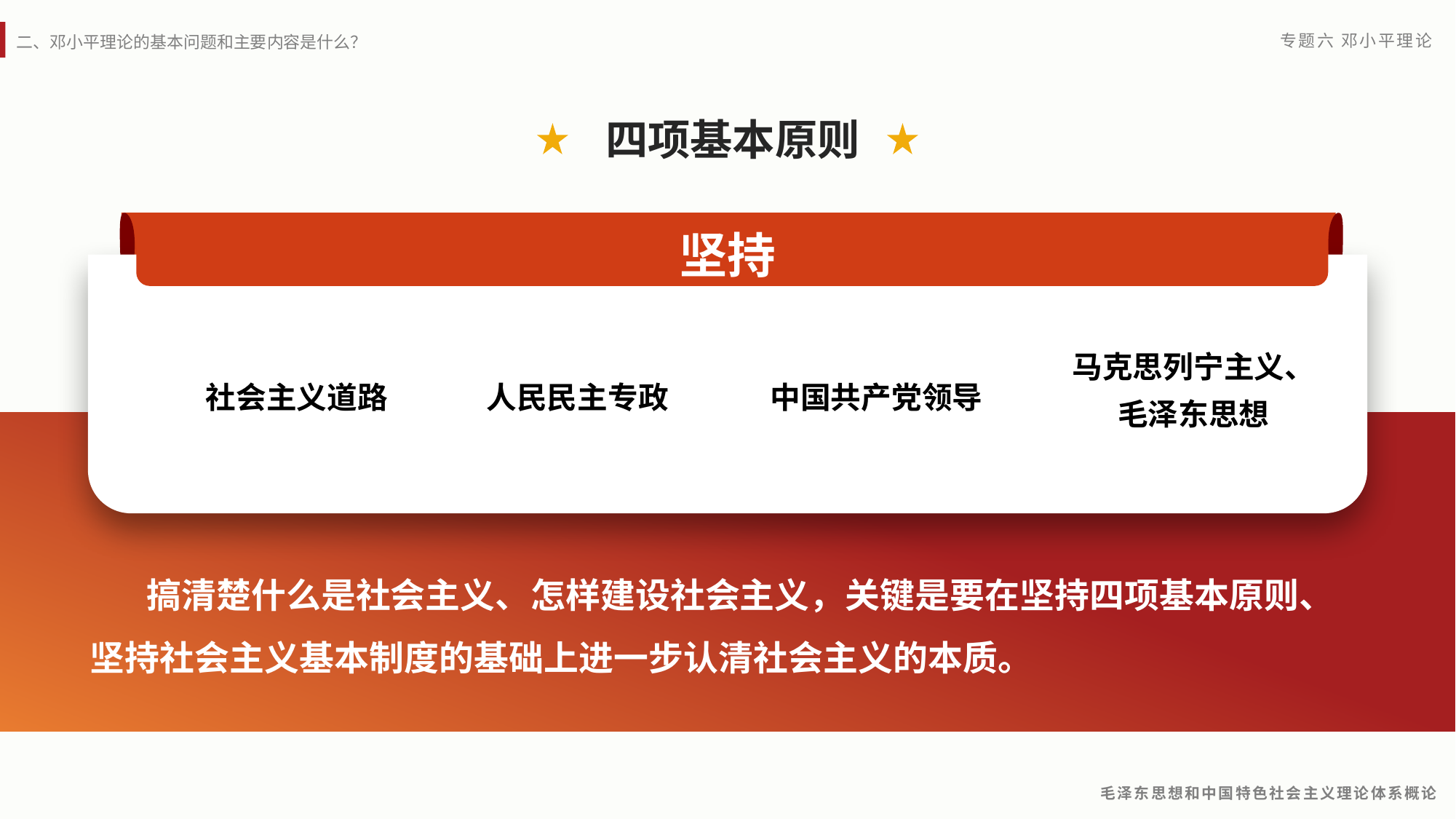

四项基本原则

坚持

马克思列宁主义、毛泽东思想
社会主义道路
人民民主专政
中国共产党领导

      搞清楚什么是社会主义、怎样建设社会主义，关键是要在坚持四项基本原则、坚持社会主义基本制度的基础上进一步认清社会主义的本质。